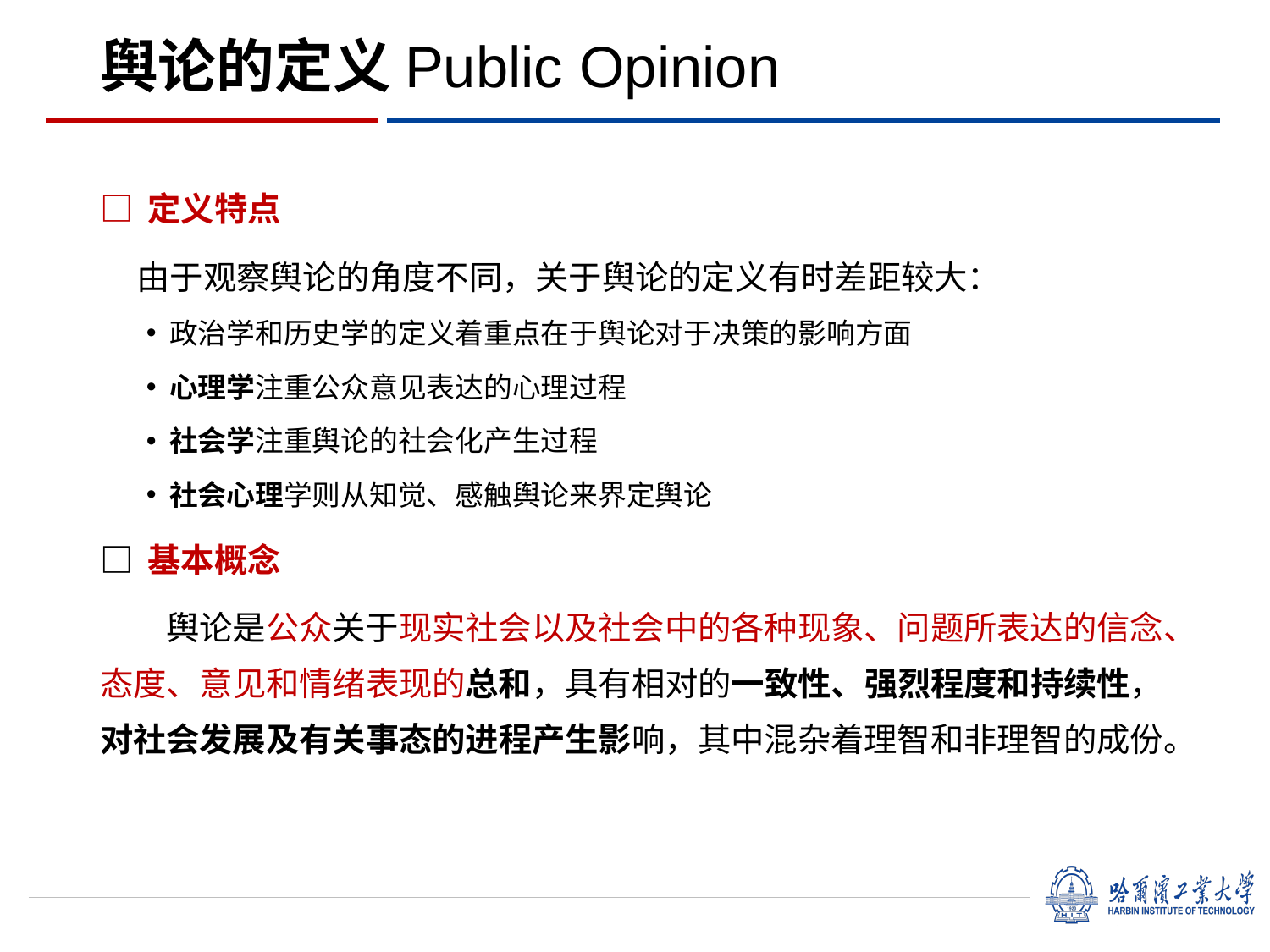

# 舆论的定义Public Opinion
□ 定义特点
    由于观察舆论的角度不同，关于舆论的定义有时差距较大：
政治学和历史学的定义着重点在于舆论对于决策的影响方面
心理学注重公众意见表达的心理过程
社会学注重舆论的社会化产生过程
社会心理学则从知觉、感触舆论来界定舆论
□ 基本概念
        舆论是公众关于现实社会以及社会中的各种现象、问题所表达的信念、态度、意见和情绪表现的总和，具有相对的一致性、强烈程度和持续性，对社会发展及有关事态的进程产生影响，其中混杂着理智和非理智的成份。